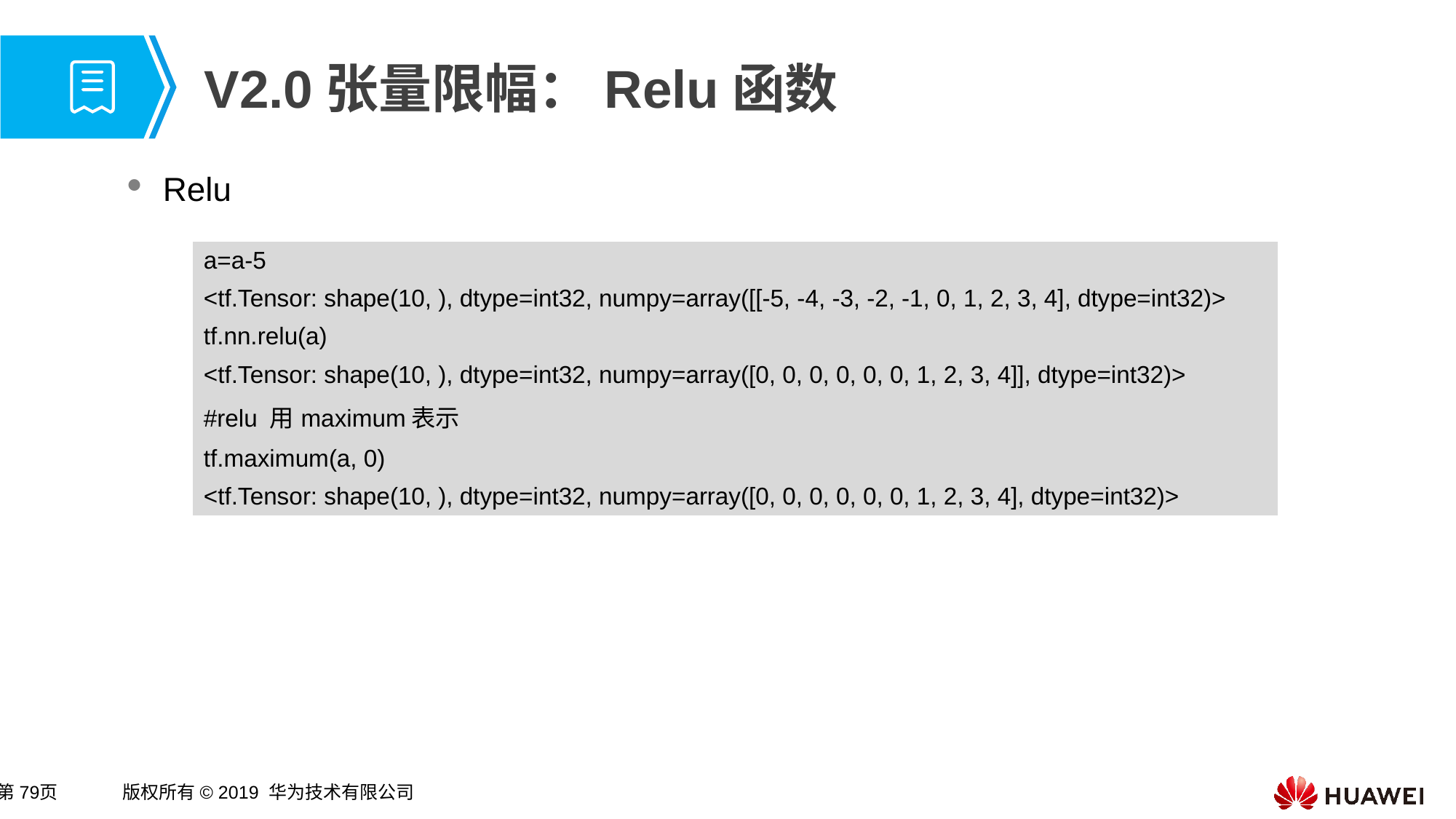

# V2.0张量限幅：Relu函数
Relu

| a=a-5 |
| --- |
| <tf.Tensor: shape(10, ), dtype=int32, numpy=array([[-5, -4, -3, -2, -1, 0, 1, 2, 3, 4], dtype=int32)> |
| tf.nn.relu(a) |
| <tf.Tensor: shape(10, ), dtype=int32, numpy=array([0, 0, 0, 0, 0, 0, 1, 2, 3, 4]], dtype=int32)> |
| #relu 用maximum表示 |
| tf.maximum(a, 0) |
| <tf.Tensor: shape(10, ), dtype=int32, numpy=array([0, 0, 0, 0, 0, 0, 1, 2, 3, 4], dtype=int32)> |